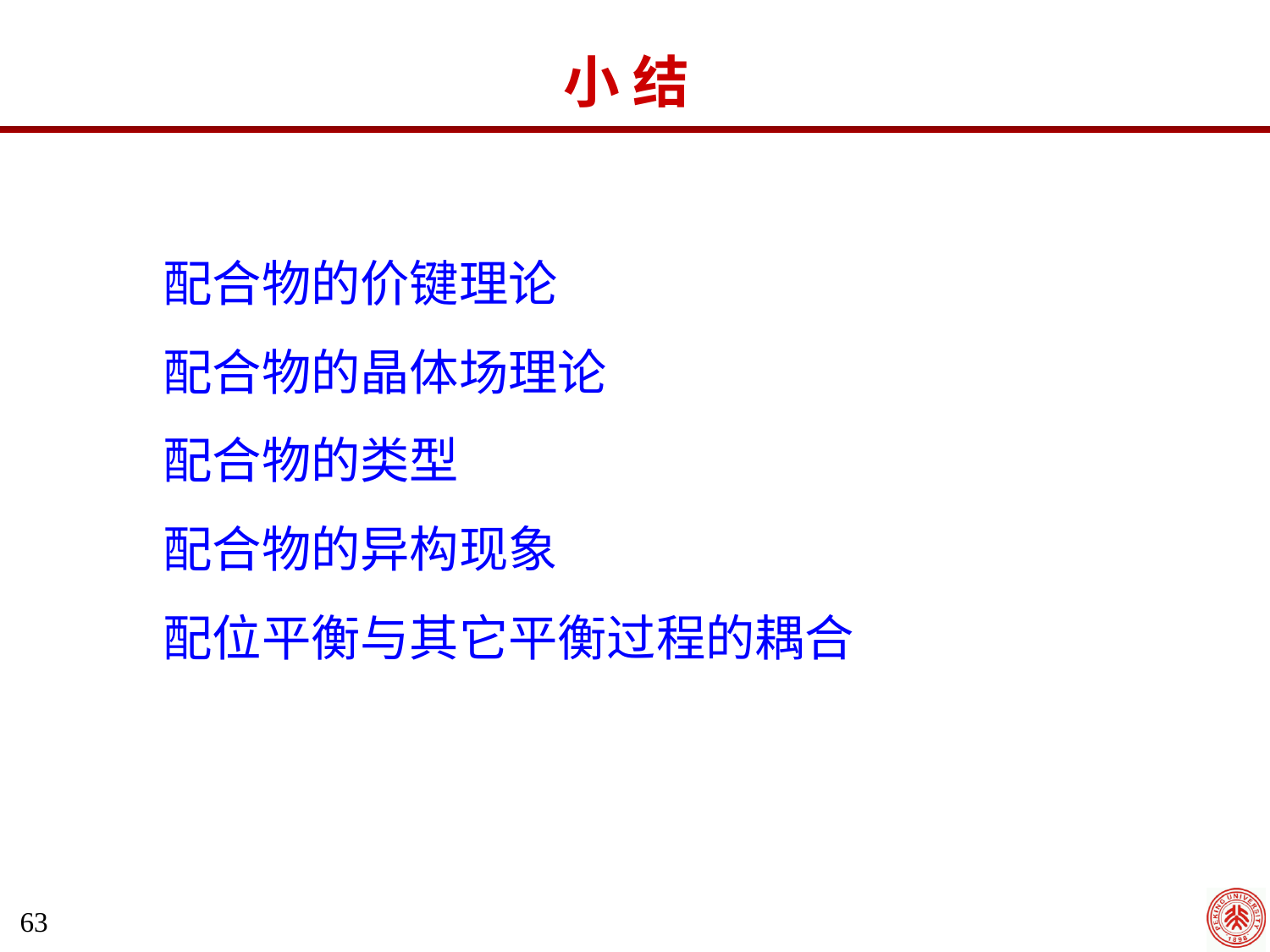

小 结

配合物的价键理论
配合物的晶体场理论
配合物的类型
配合物的异构现象
配位平衡与其它平衡过程的耦合